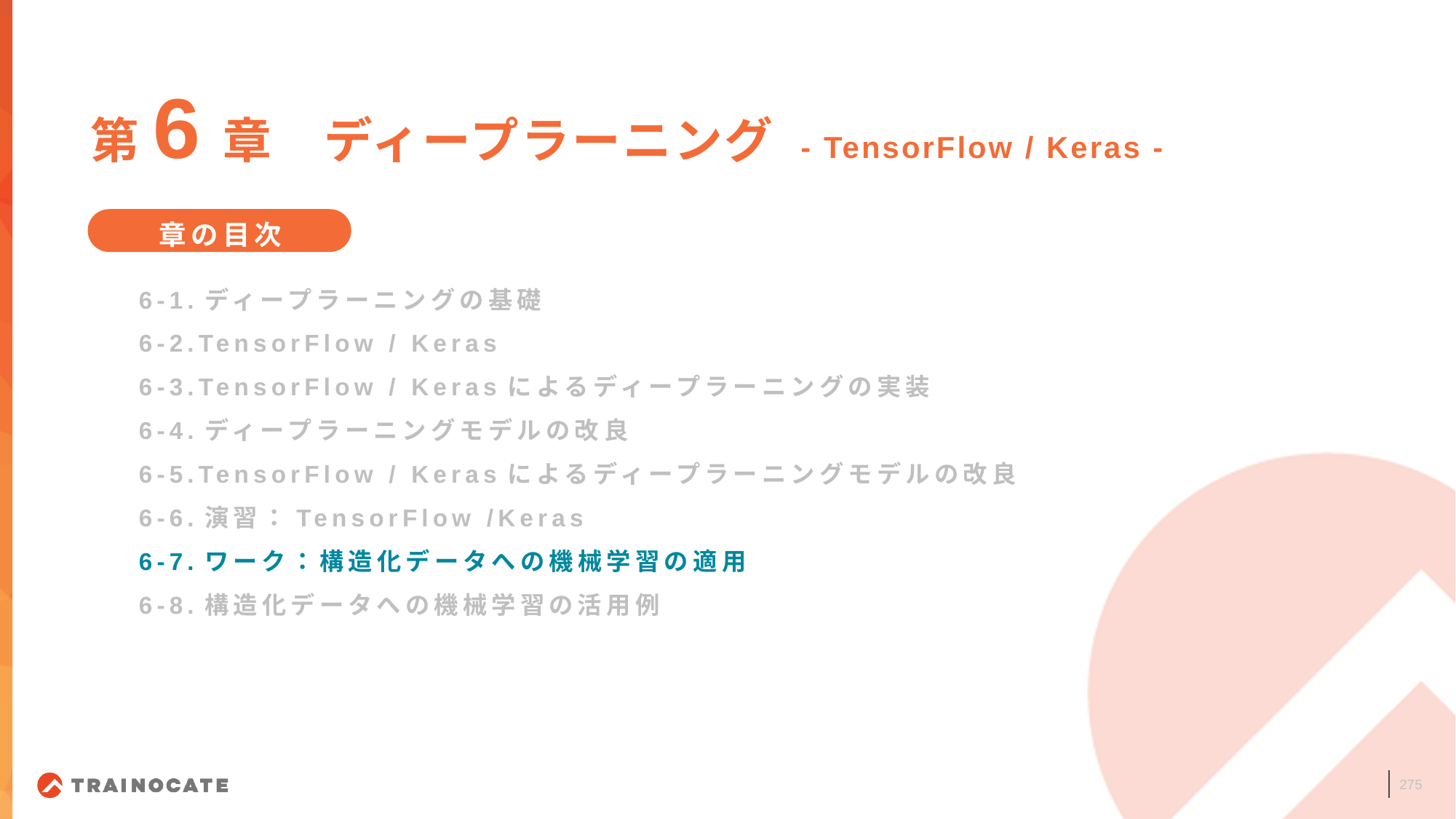

第6章　ディープラーニング - TensorFlow / Keras -
章の目次
6-1.ディープラーニングの基礎
6-2.TensorFlow / Keras
6-3.TensorFlow / Kerasによるディープラーニングの実装
6-4.ディープラーニングモデルの改良
6-5.TensorFlow / Kerasによるディープラーニングモデルの改良
6-6.演習：TensorFlow /Keras
6-7.ワーク：構造化データへの機械学習の適用
6-8.構造化データへの機械学習の活用例
275